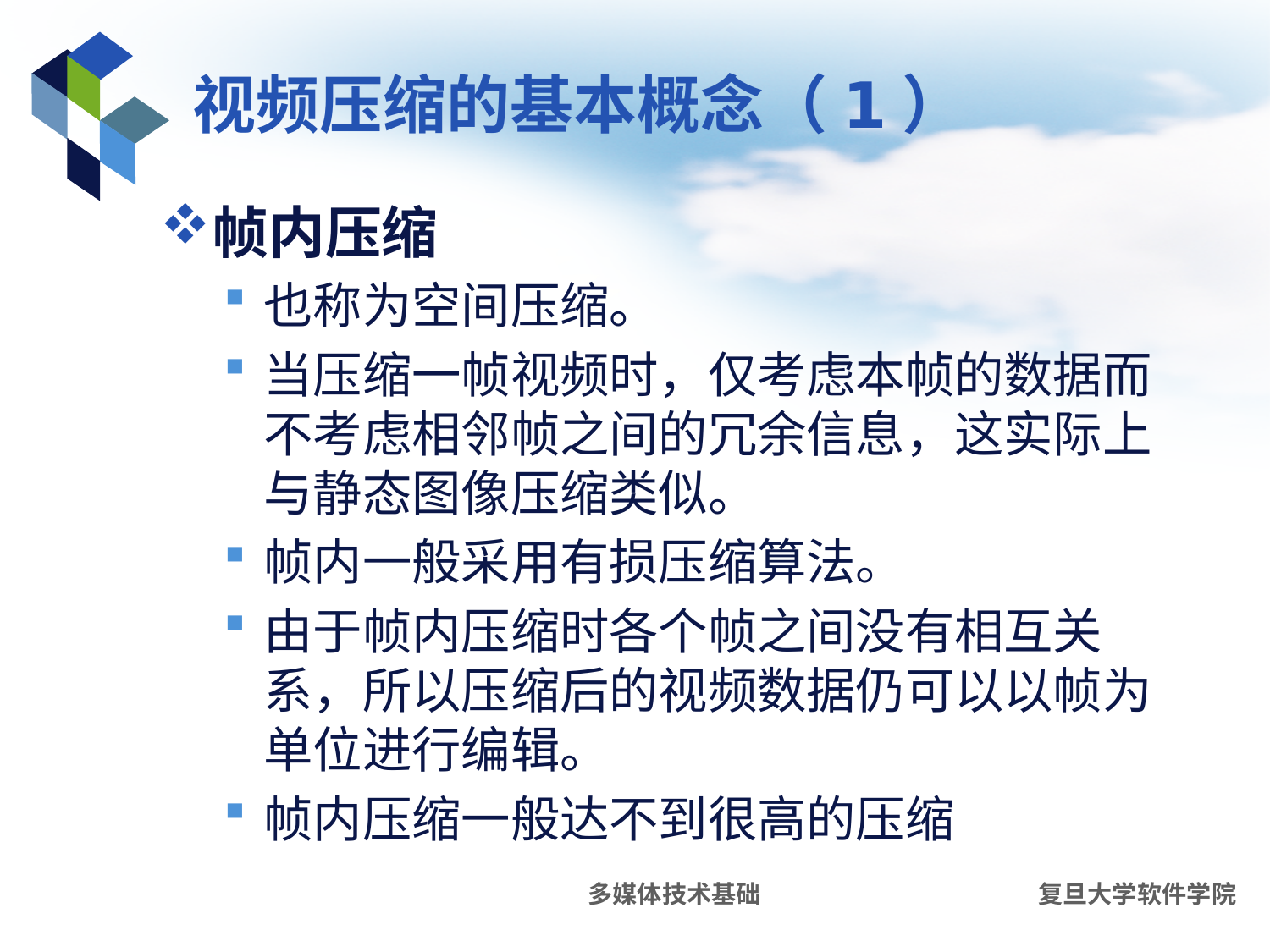

# 视频压缩的基本概念（1）
帧内压缩
也称为空间压缩。
当压缩一帧视频时，仅考虑本帧的数据而不考虑相邻帧之间的冗余信息，这实际上与静态图像压缩类似。
帧内一般采用有损压缩算法。
由于帧内压缩时各个帧之间没有相互关系，所以压缩后的视频数据仍可以以帧为单位进行编辑。
帧内压缩一般达不到很高的压缩
多媒体技术基础